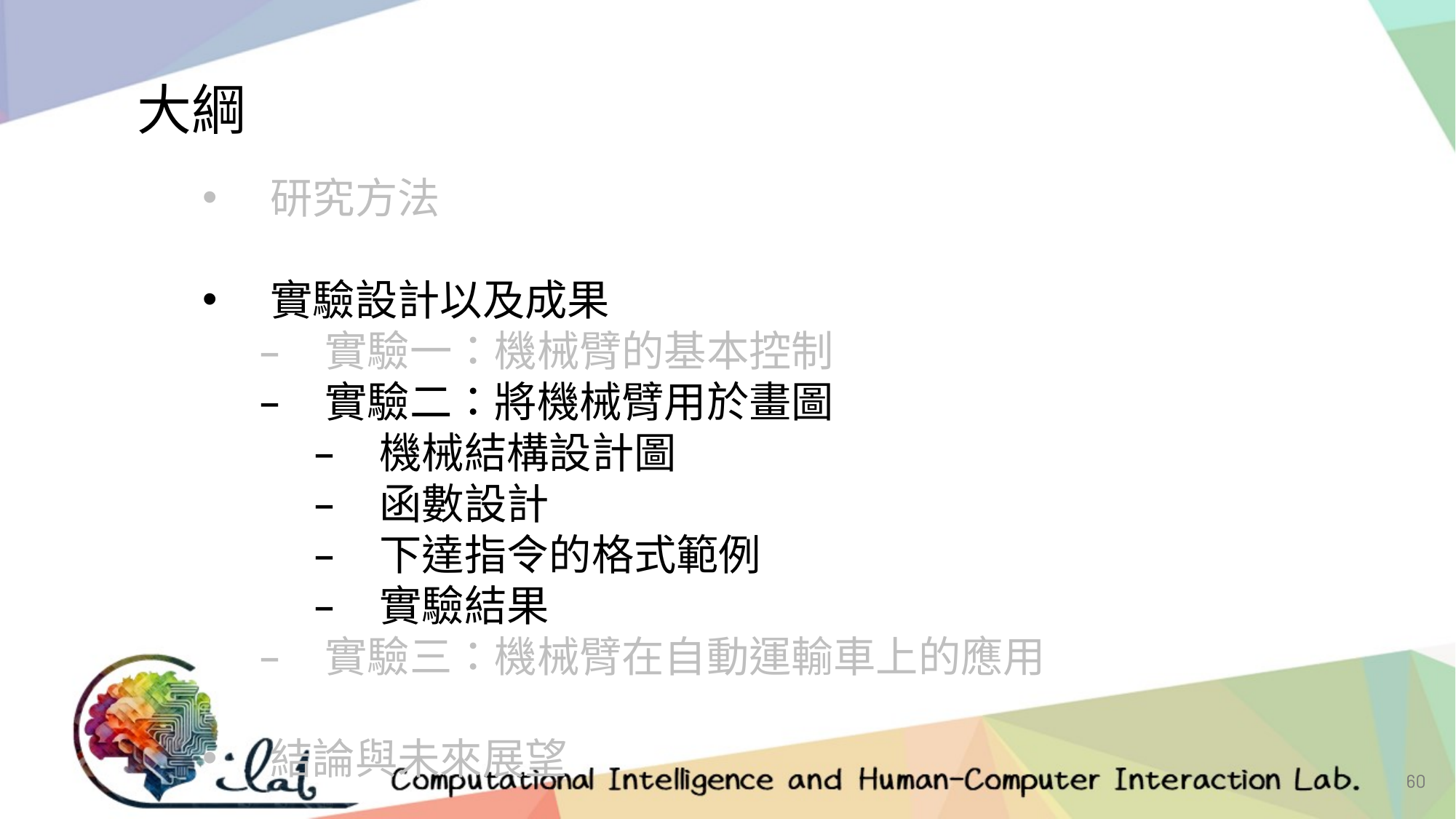

大綱
研究方法

實驗設計以及成果
實驗一：機械臂的基本控制
實驗二：將機械臂用於畫圖
機械結構設計圖
函數設計
下達指令的格式範例
實驗結果
實驗三：機械臂在自動運輸車上的應用

結論與未來展望
60